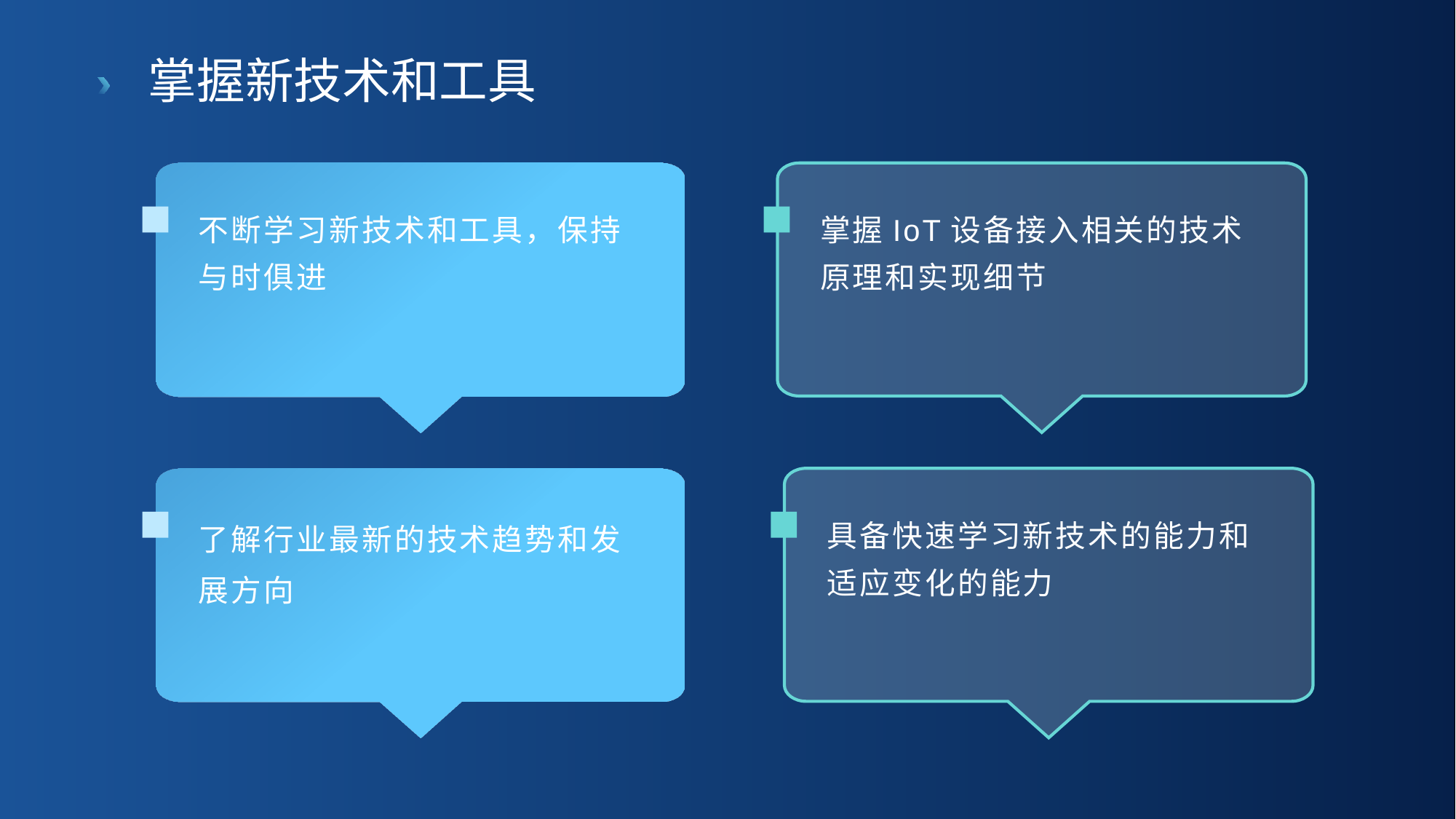

# 掌握新技术和工具

不断学习新技术和工具，保持与时俱进
掌握IoT设备接入相关的技术原理和实现细节

了解行业最新的技术趋势和发展方向
具备快速学习新技术的能力和适应变化的能力